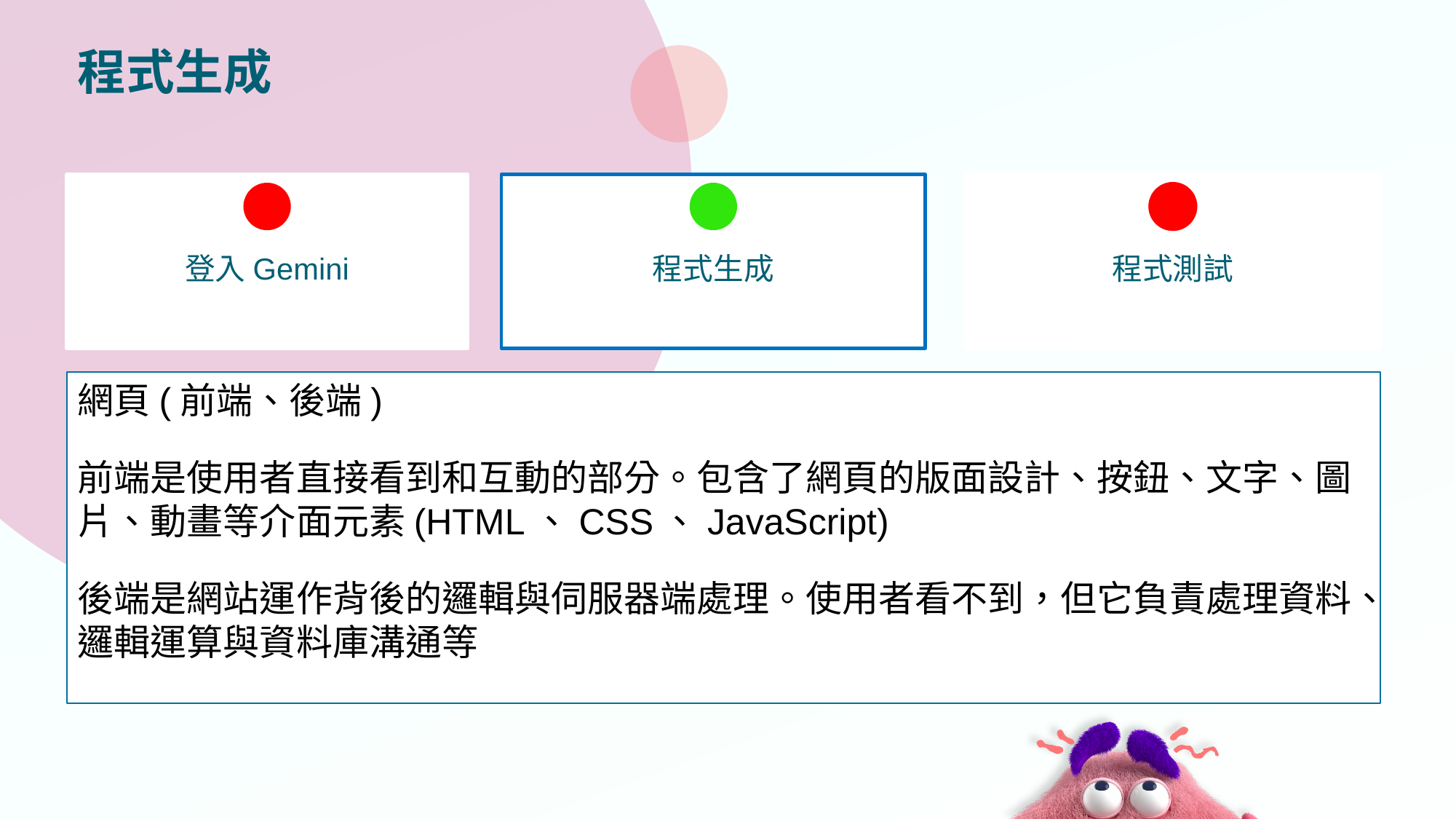

# 程式生成

登入Gemini

程式生成

程式測試

網頁(前端、後端)
前端是使用者直接看到和互動的部分。包含了網頁的版面設計、按鈕、文字、圖片、動畫等介面元素(HTML、CSS、JavaScript)
後端是網站運作背後的邏輯與伺服器端處理。使用者看不到，但它負責處理資料、邏輯運算與資料庫溝通等